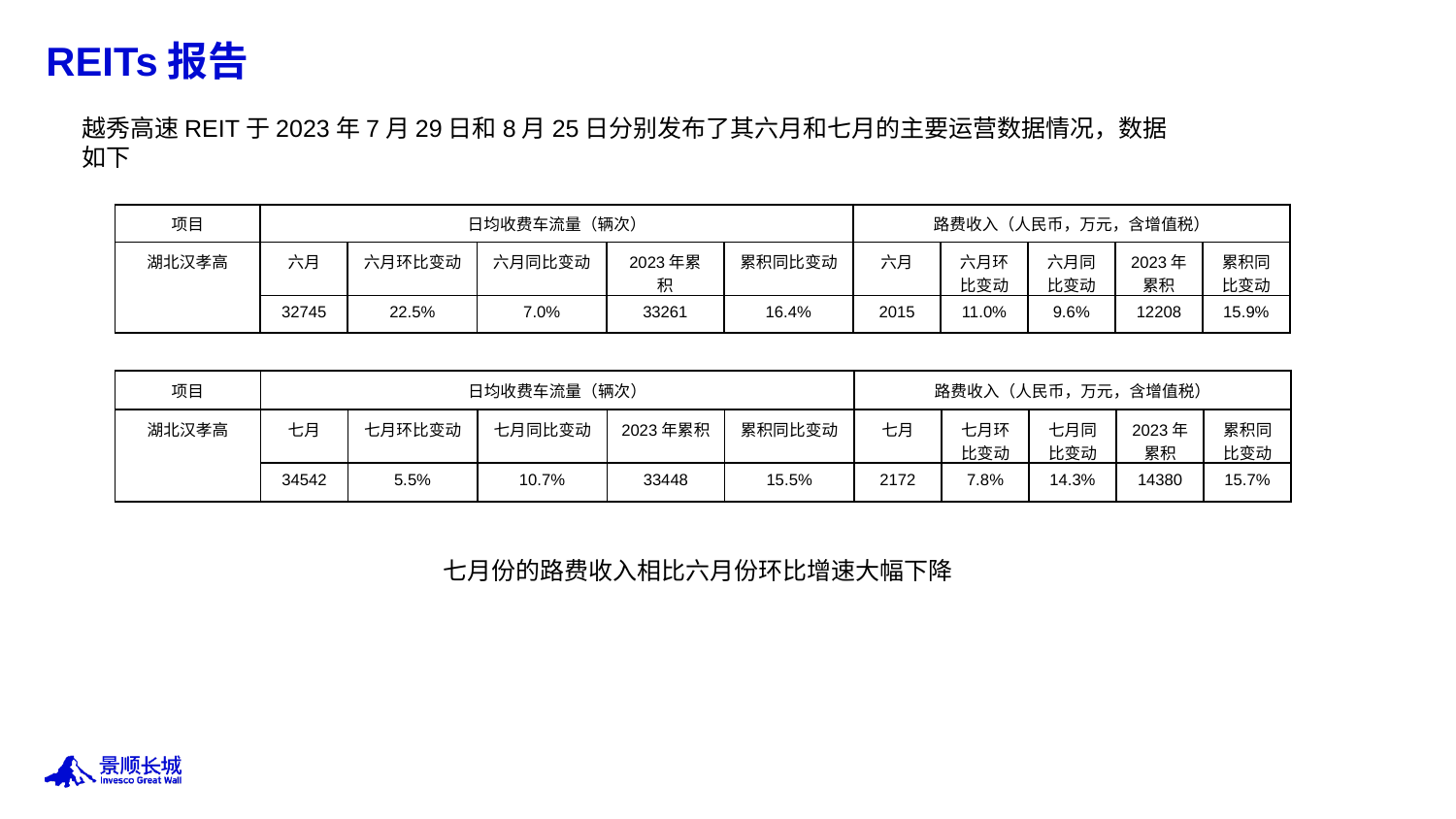

# REITs报告
越秀高速REIT于2023年7月29日和8月25日分别发布了其六月和七月的主要运营数据情况，数据如下
| 项目 | 日均收费车流量（辆次） |  |  |  |  | 路费收入（人民币，万元，含增值税） |  |  |  |  |
| --- | --- | --- | --- | --- | --- | --- | --- | --- | --- | --- |
| 湖北汉孝高 | 六月 | 六月环比变动 | 六月同比变动 | 2023年累积 | 累积同比变动 | 六月 | 六月环比变动 | 六月同比变动 | 2023年累积 | 累积同比变动 |
|  | 32745 | 22.5% | 7.0% | 33261 | 16.4% | 2015 | 11.0% | 9.6% | 12208 | 15.9% |
| 项目 | 日均收费车流量（辆次） |  |  |  |  | 路费收入（人民币，万元，含增值税） |  |  |  |  |
| --- | --- | --- | --- | --- | --- | --- | --- | --- | --- | --- |
| 湖北汉孝高 | 七月 | 七月环比变动 | 七月同比变动 | 2023年累积 | 累积同比变动 | 七月 | 七月环比变动 | 七月同比变动 | 2023年累积 | 累积同比变动 |
|  | 34542 | 5.5% | 10.7% | 33448 | 15.5% | 2172 | 7.8% | 14.3% | 14380 | 15.7% |
七月份的路费收入相比六月份环比增速大幅下降